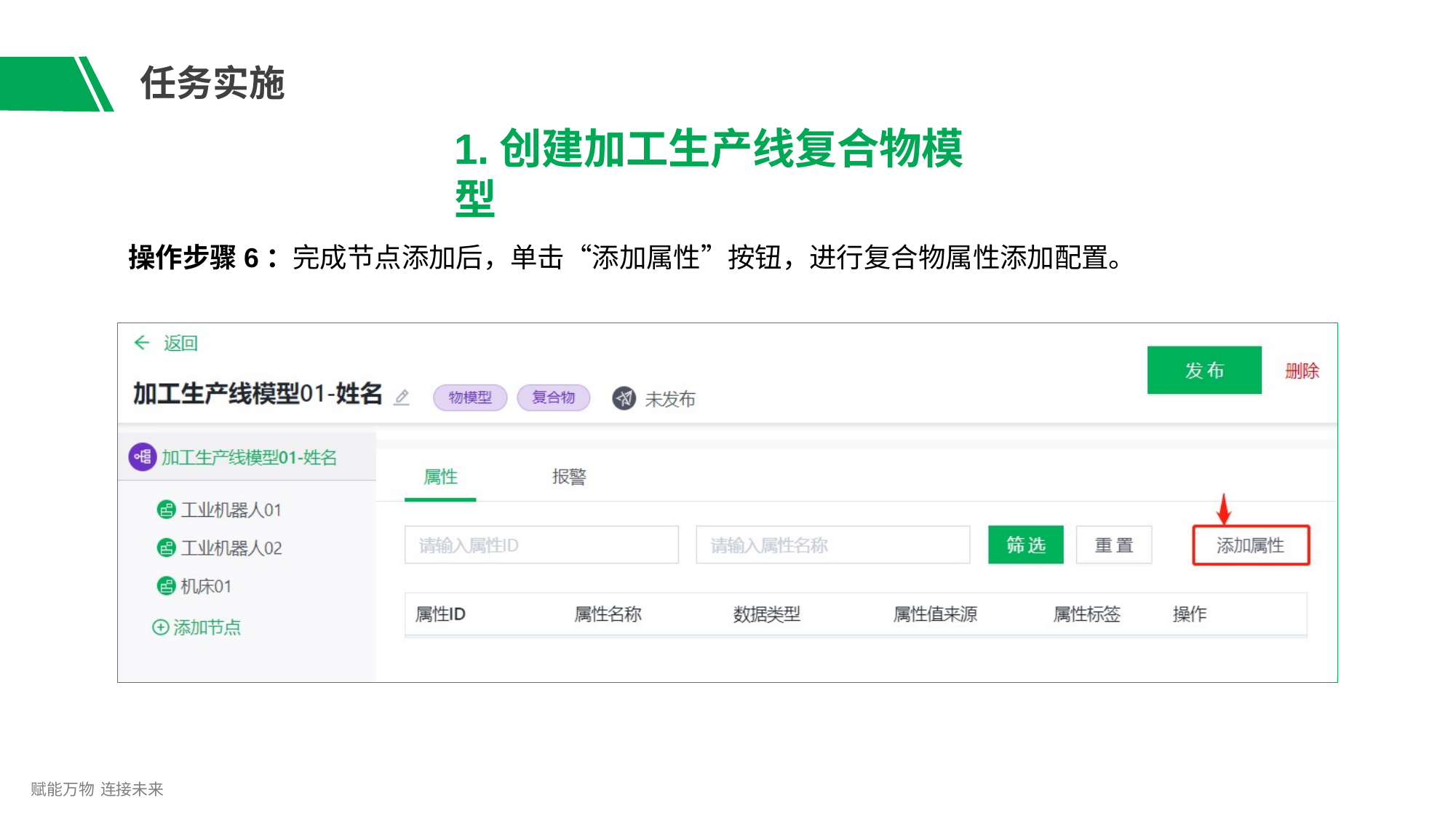

# 任务实施
1.创建加工生产线复合物模型
操作步骤6：完成节点添加后，单击“添加属性”按钮，进行复合物属性添加配置。

赋能万物 连接未来